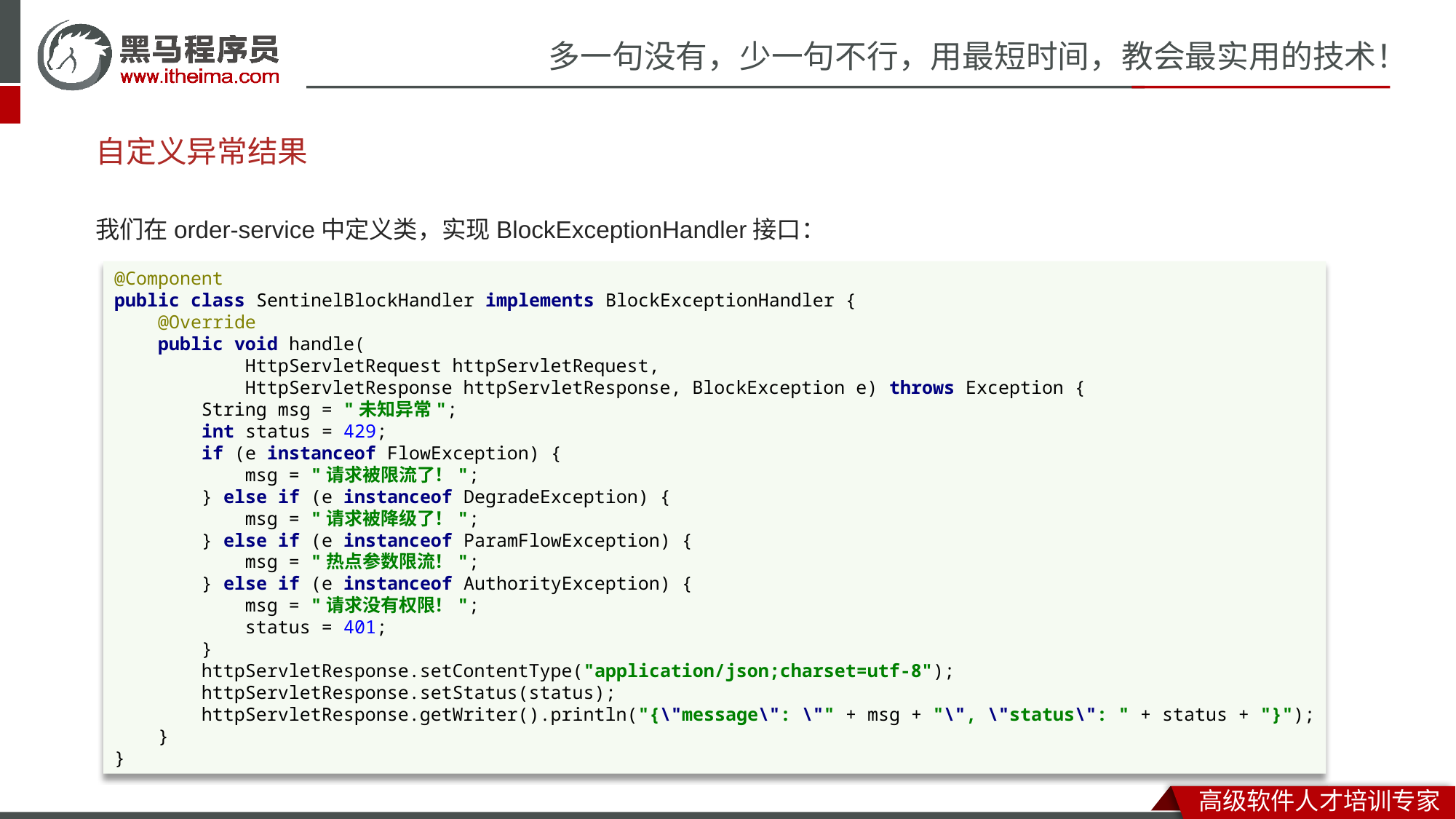

# 自定义异常结果
我们在order-service中定义类，实现BlockExceptionHandler接口：
@Component
public class SentinelBlockHandler implements BlockExceptionHandler {
    @Override
    public void handle(
            HttpServletRequest httpServletRequest,
            HttpServletResponse httpServletResponse, BlockException e) throws Exception {
        String msg = "未知异常";
        int status = 429;
        if (e instanceof FlowException) {
            msg = "请求被限流了！";
        } else if (e instanceof DegradeException) {
            msg = "请求被降级了！";
        } else if (e instanceof ParamFlowException) {
            msg = "热点参数限流！";
        } else if (e instanceof AuthorityException) {
            msg = "请求没有权限！";
            status = 401;
        }
        httpServletResponse.setContentType("application/json;charset=utf-8");
        httpServletResponse.setStatus(status);
        httpServletResponse.getWriter().println("{\"message\": \"" + msg + "\", \"status\": " + status + "}");
    }
}